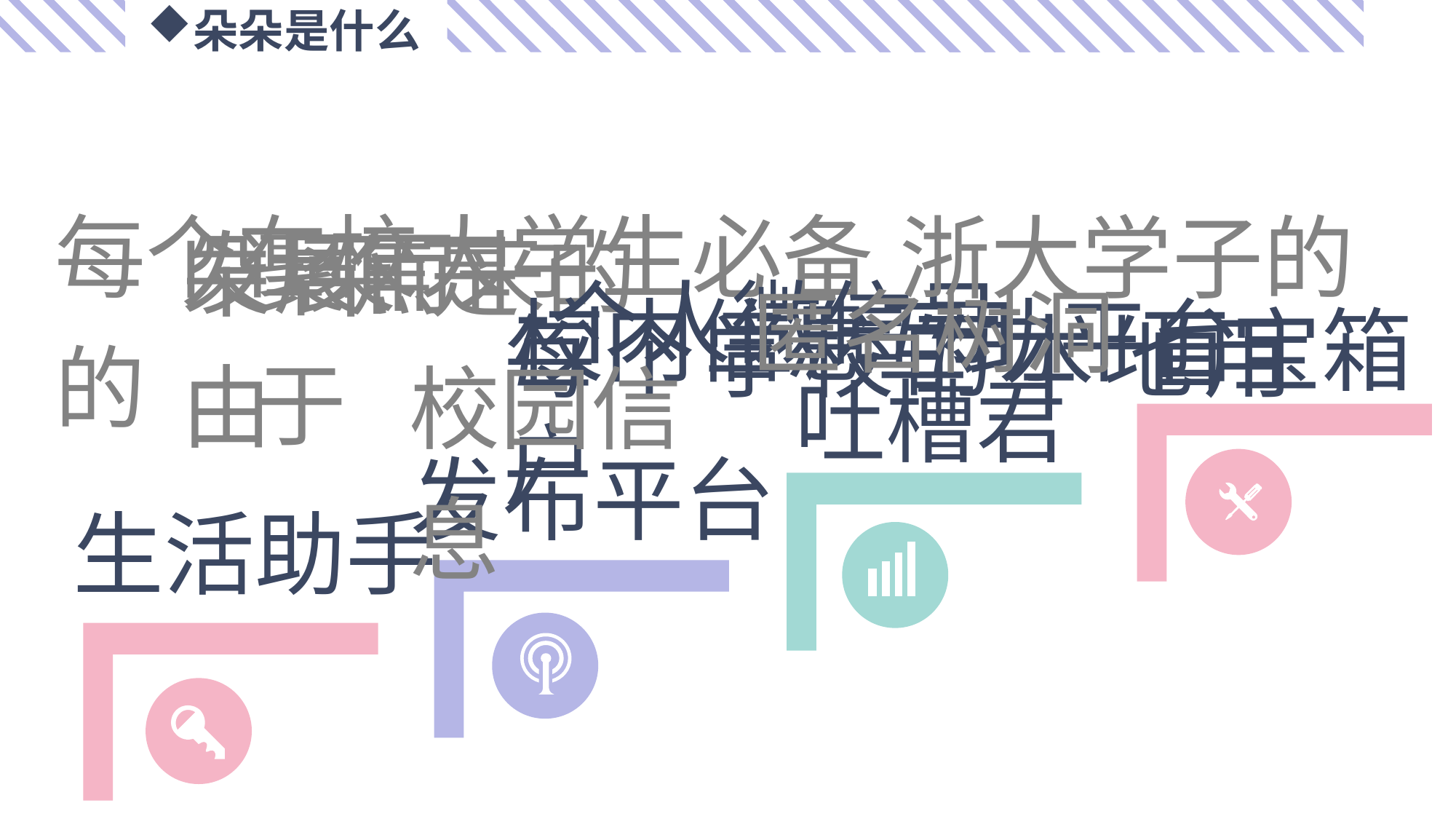

朵朵是什么
每个在校大学生必备的
浙大学子的
发展而来的
聚焦于
朵朵是由
匿名树洞
个人微信号
校内信息互助平台
百宝箱
每个学校的本地用户
校园信息
吐槽君

发布平台

生活助手